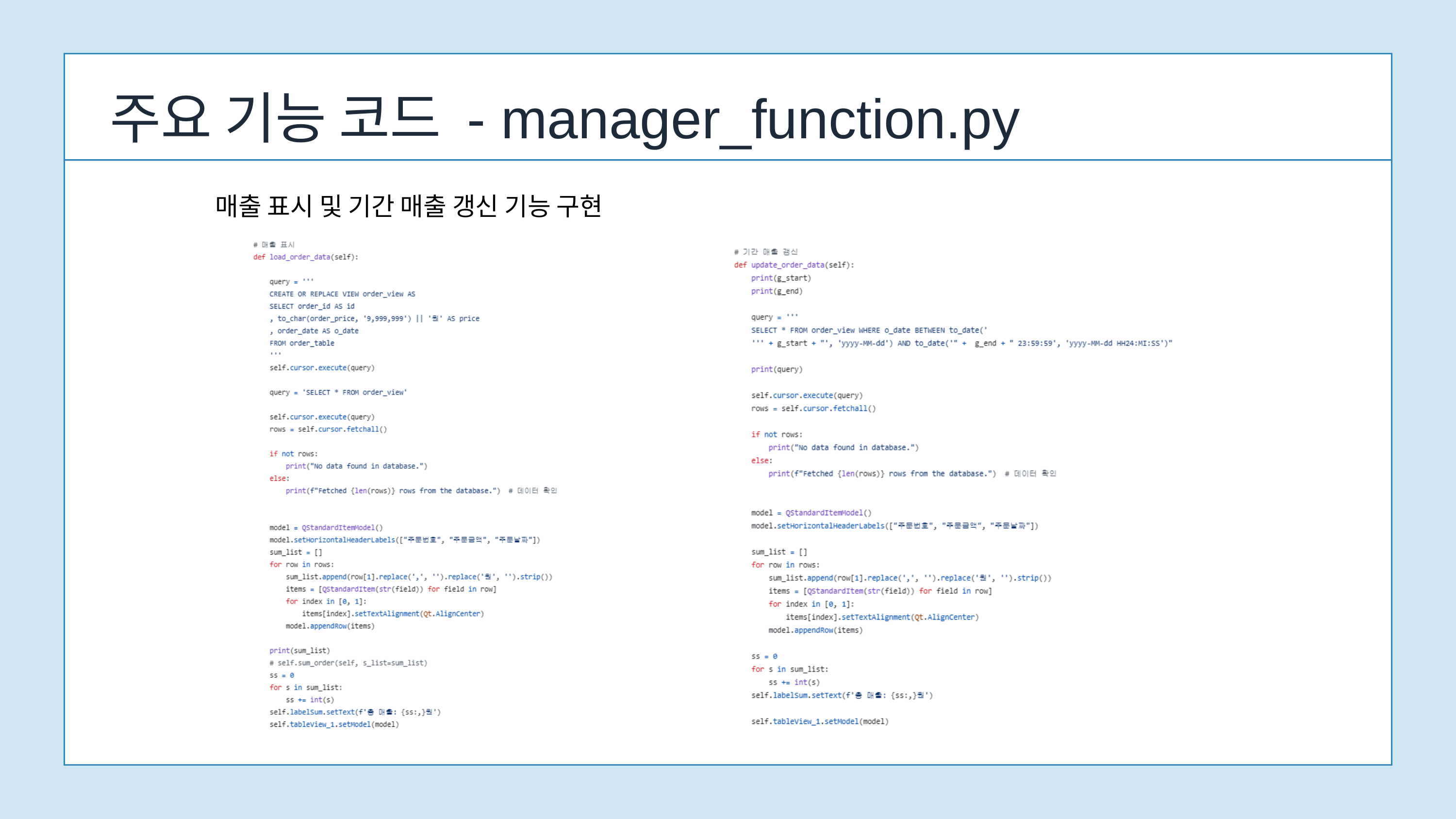

주요 기능 코드 - manager_function.py

매출 표시 및 기간 매출 갱신 기능 구현